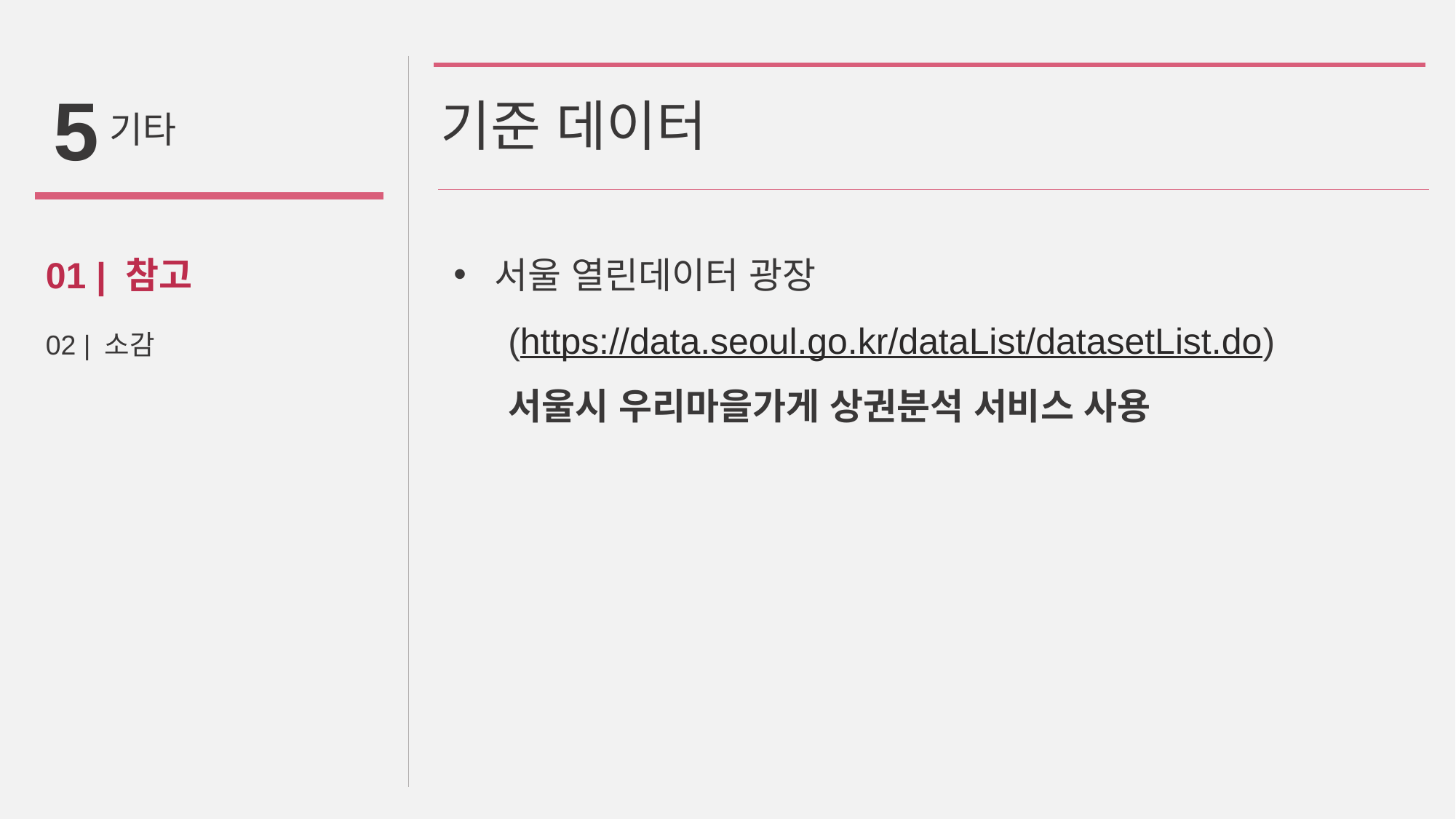

5
# 기준 데이터
기타
01 | 참고
02 | 소감
서울 열린데이터 광장
(https://data.seoul.go.kr/dataList/datasetList.do)
서울시 우리마을가게 상권분석 서비스 사용